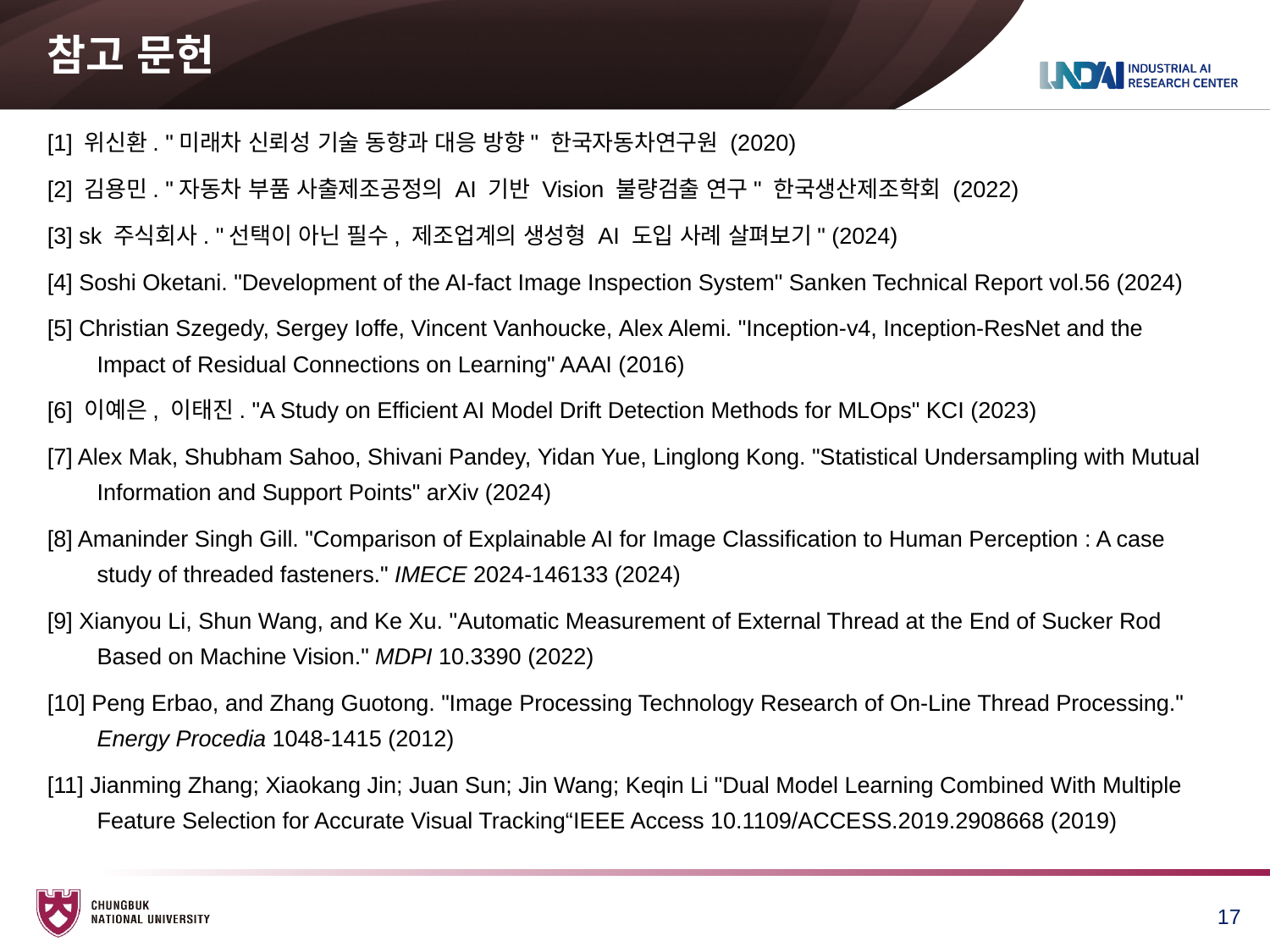

# 참고 문헌
[1] 위신환. "미래차 신뢰성 기술 동향과 대응 방향" 한국자동차연구원 (2020)
[2] 김용민. "자동차 부품 사출제조공정의 AI 기반 Vision 불량검출 연구" 한국생산제조학회 (2022)
[3] sk 주식회사. "선택이 아닌 필수, 제조업계의 생성형 AI 도입 사례 살펴보기" (2024)
[4] Soshi Oketani. "Development of the AI-fact Image Inspection System" Sanken Technical Report vol.56 (2024)
[5] Christian Szegedy, Sergey Ioffe, Vincent Vanhoucke, Alex Alemi. "Inception-v4, Inception-ResNet and the Impact of Residual Connections on Learning" AAAI (2016)
[6] 이예은, 이태진. "A Study on Efficient AI Model Drift Detection Methods for MLOps" KCI (2023)
[7] Alex Mak, Shubham Sahoo, Shivani Pandey, Yidan Yue, Linglong Kong. "Statistical Undersampling with Mutual Information and Support Points" arXiv (2024)
[8] Amaninder Singh Gill. "Comparison of Explainable AI for Image Classification to Human Perception : A case study of threaded fasteners." IMECE 2024-146133 (2024)
[9] Xianyou Li, Shun Wang, and Ke Xu. "Automatic Measurement of External Thread at the End of Sucker Rod Based on Machine Vision." MDPI 10.3390 (2022)
[10] Peng Erbao, and Zhang Guotong. "Image Processing Technology Research of On-Line Thread Processing." Energy Procedia 1048-1415 (2012)
[11] Jianming Zhang; Xiaokang Jin; Juan Sun; Jin Wang; Keqin Li "Dual Model Learning Combined With Multiple Feature Selection for Accurate Visual Tracking“IEEE Access 10.1109/ACCESS.2019.2908668 (2019)